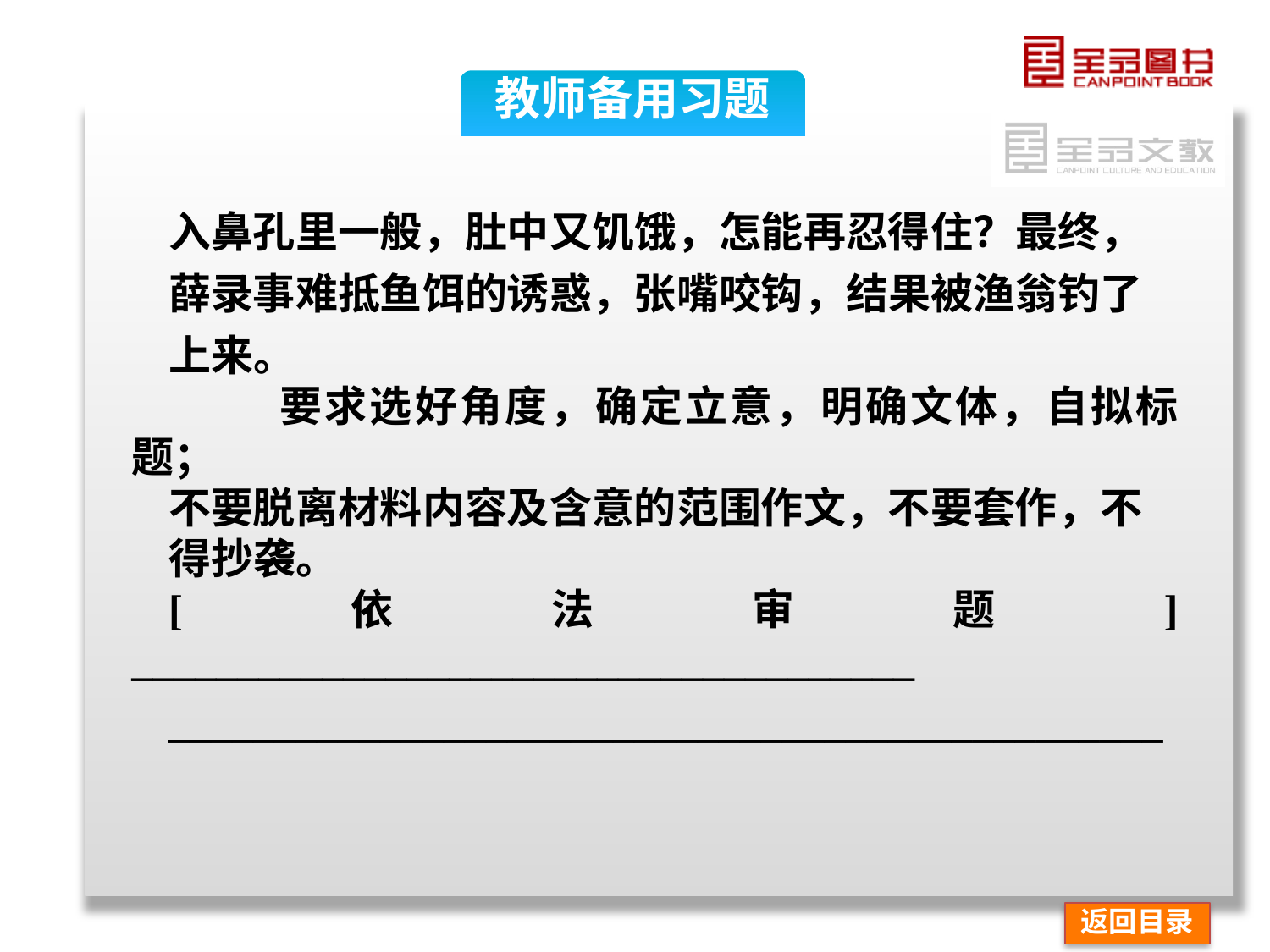

教师备用习题
入鼻孔里一般，肚中又饥饿，怎能再忍得住？最终，
薛录事难抵鱼饵的诱惑，张嘴咬钩，结果被渔翁钓了
上来。
        要求选好角度，确定立意，明确文体，自拟标题；
不要脱离材料内容及含意的范围作文，不要套作，不
得抄袭。
[依法审题] _____________________________________
_______________________________________________
返回目录